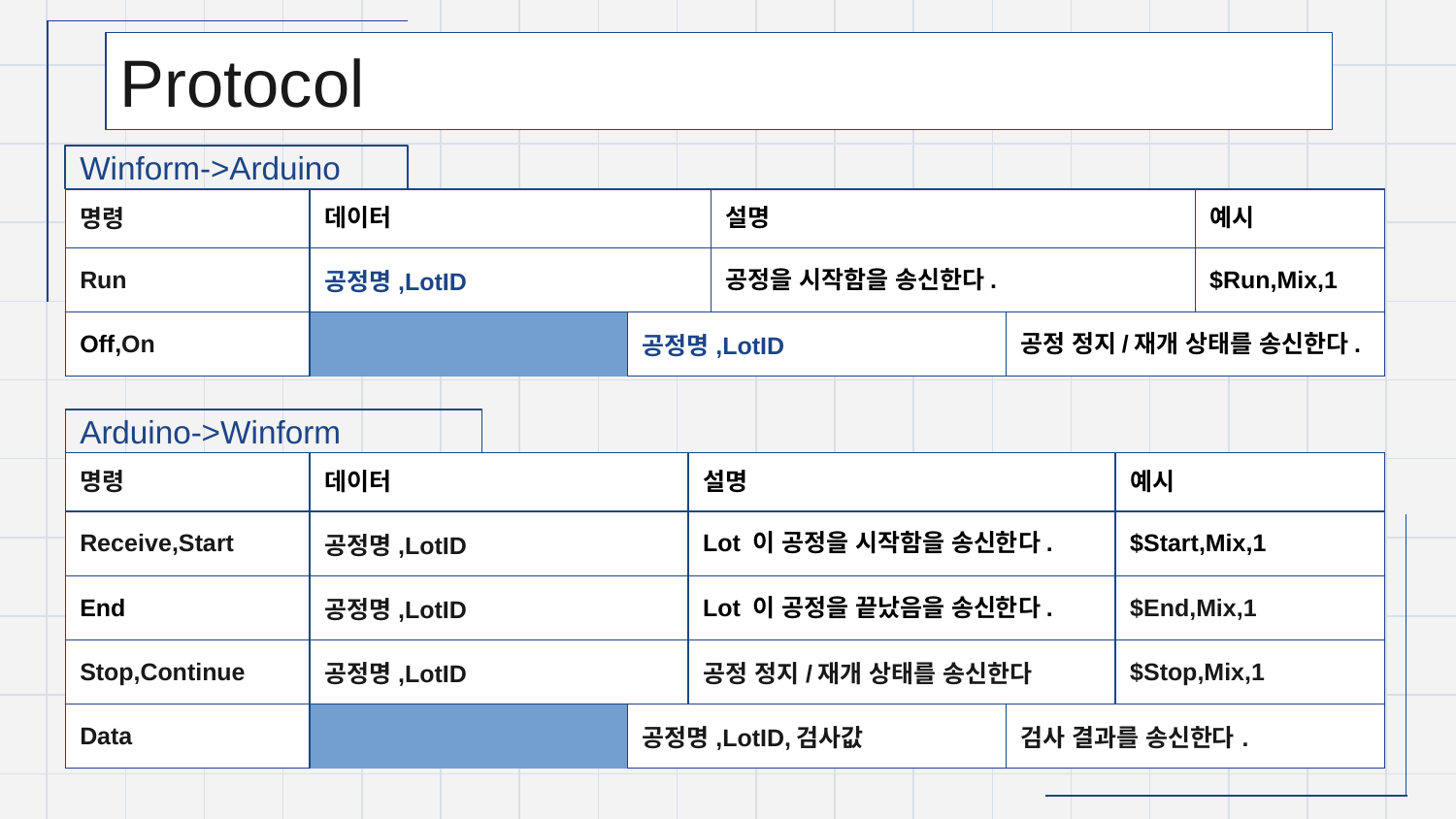

# Protocol
Winform->Arduino
| 명령 |  | 데이터 |  | 설명 |  | 예시 |
| --- | --- | --- | --- | --- | --- | --- |
| Run |  | 공정명,LotID |  | 공정을 시작함을 송신한다. |  | $Run,Mix,1 |
| Off,On |  | 공정명,LotID |  | 공정 정지/재개 상태를 송신한다. |  | $On,Mix,1, |
Arduino->Winform
| 명령 |  | 데이터 |  | 설명 |  | 예시 |
| --- | --- | --- | --- | --- | --- | --- |
| Receive,Start |  | 공정명,LotID |  | Lot 이 공정을 시작함을 송신한다. |  | $Start,Mix,1 |
| End |  | 공정명,LotID |  | Lot 이 공정을 끝났음을 송신한다. |  | $End,Mix,1 |
| Stop,Continue |  | 공정명,LotID |  | 공정 정지/재개 상태를 송신한다 |  | $Stop,Mix,1 |
| Data |  | 공정명,LotID,검사값 |  | 검사 결과를 송신한다. |  | $Data,Mix,1,150 |